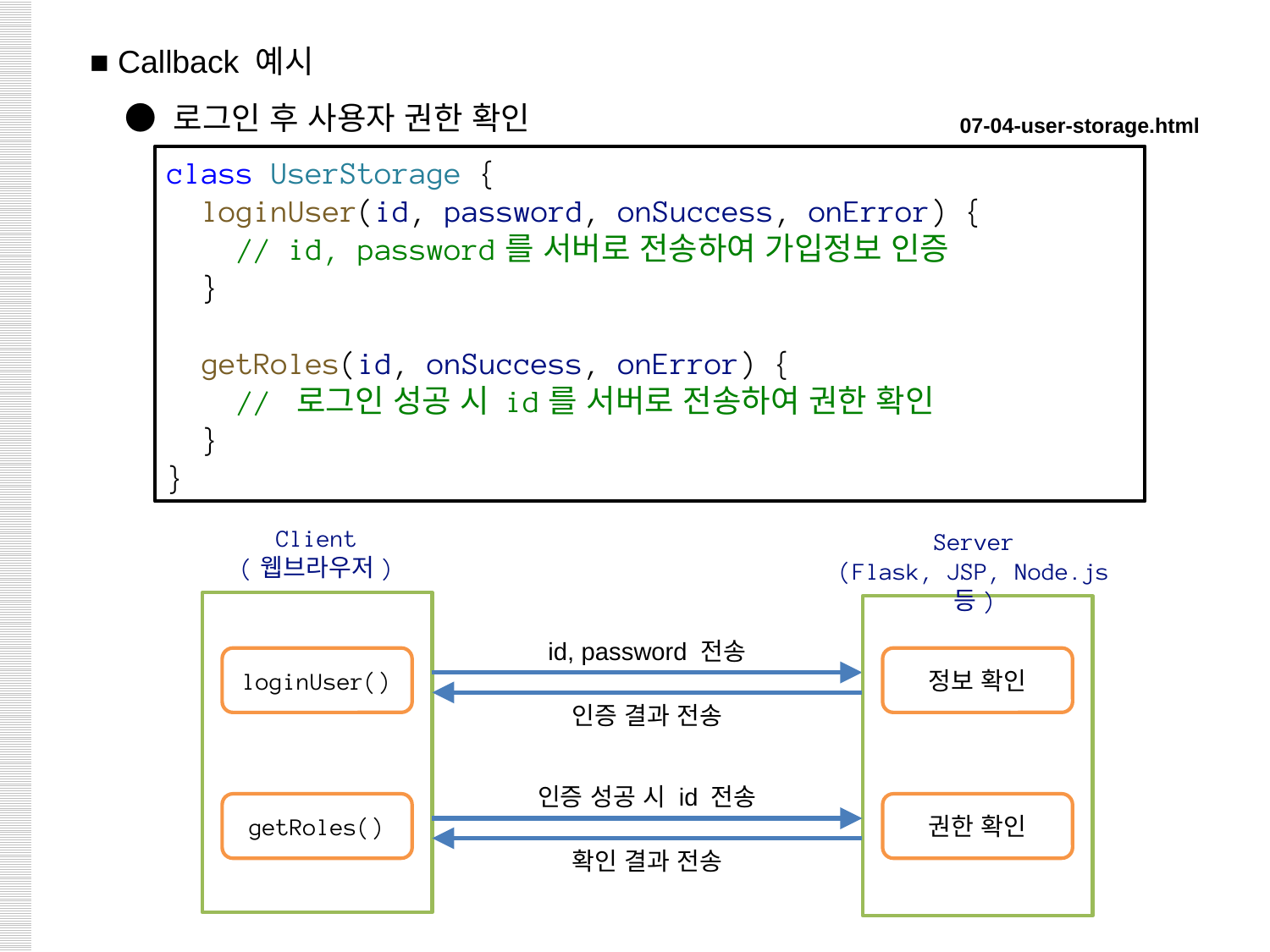

■ Callback 예시
    ● 로그인 후 사용자 권한 확인
07-04-user-storage.html
class UserStorage {
  loginUser(id, password, onSuccess, onError) {
    // id, password를 서버로 전송하여 가입정보 인증
  }
  getRoles(id, onSuccess, onError) {
    // 로그인 성공 시 id를 서버로 전송하여 권한 확인
  }
}
Client
(웹브라우저)
Server
(Flask, JSP, Node.js 등)

id, password 전송
loginUser()
정보 확인
인증 결과 전송
인증 성공 시 id 전송
getRoles()
권한 확인
확인 결과 전송